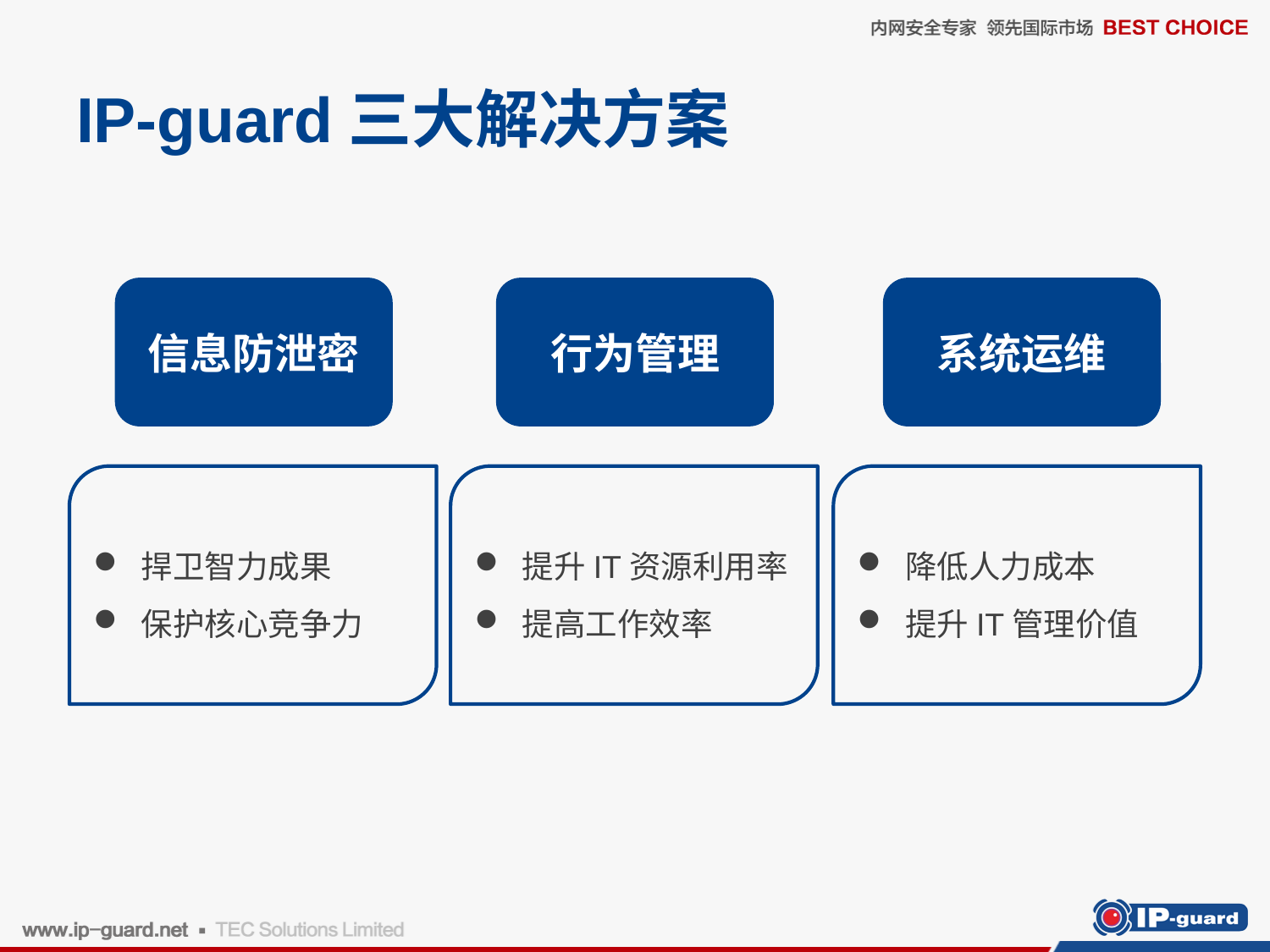

# IP-guard三大解决方案
信息防泄密
行为管理
系统运维
捍卫智力成果
保护核心竞争力
提升IT资源利用率
提高工作效率
降低人力成本
提升IT管理价值